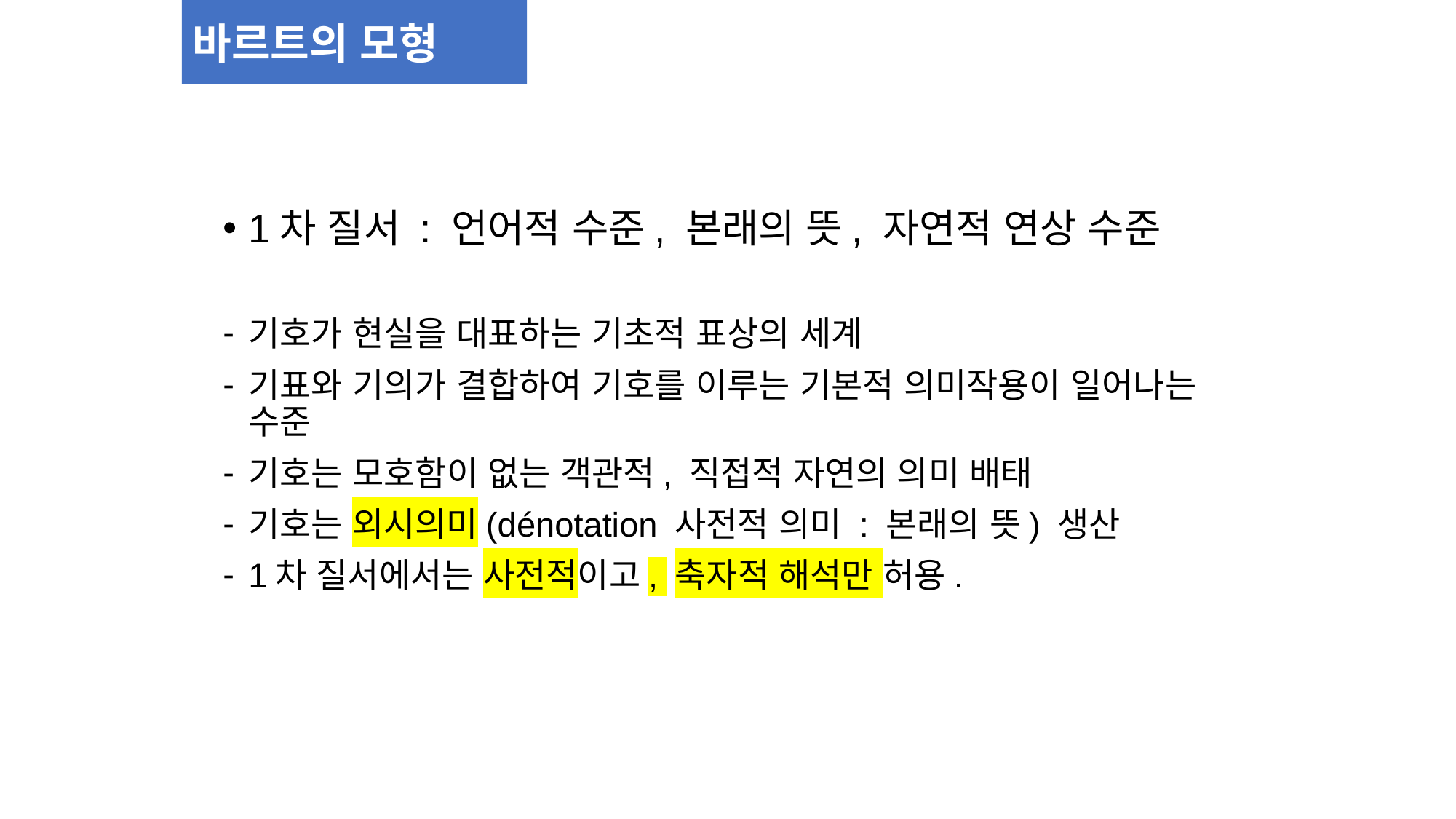

바르트의 모형
1차 질서 : 언어적 수준, 본래의 뜻, 자연적 연상 수준

기호가 현실을 대표하는 기초적 표상의 세계
기표와 기의가 결합하여 기호를 이루는 기본적 의미작용이 일어나는 수준
기호는 모호함이 없는 객관적, 직접적 자연의 의미 배태
기호는 외시의미(dénotation 사전적 의미 : 본래의 뜻) 생산
1차 질서에서는 사전적이고, 축자적 해석만 허용.